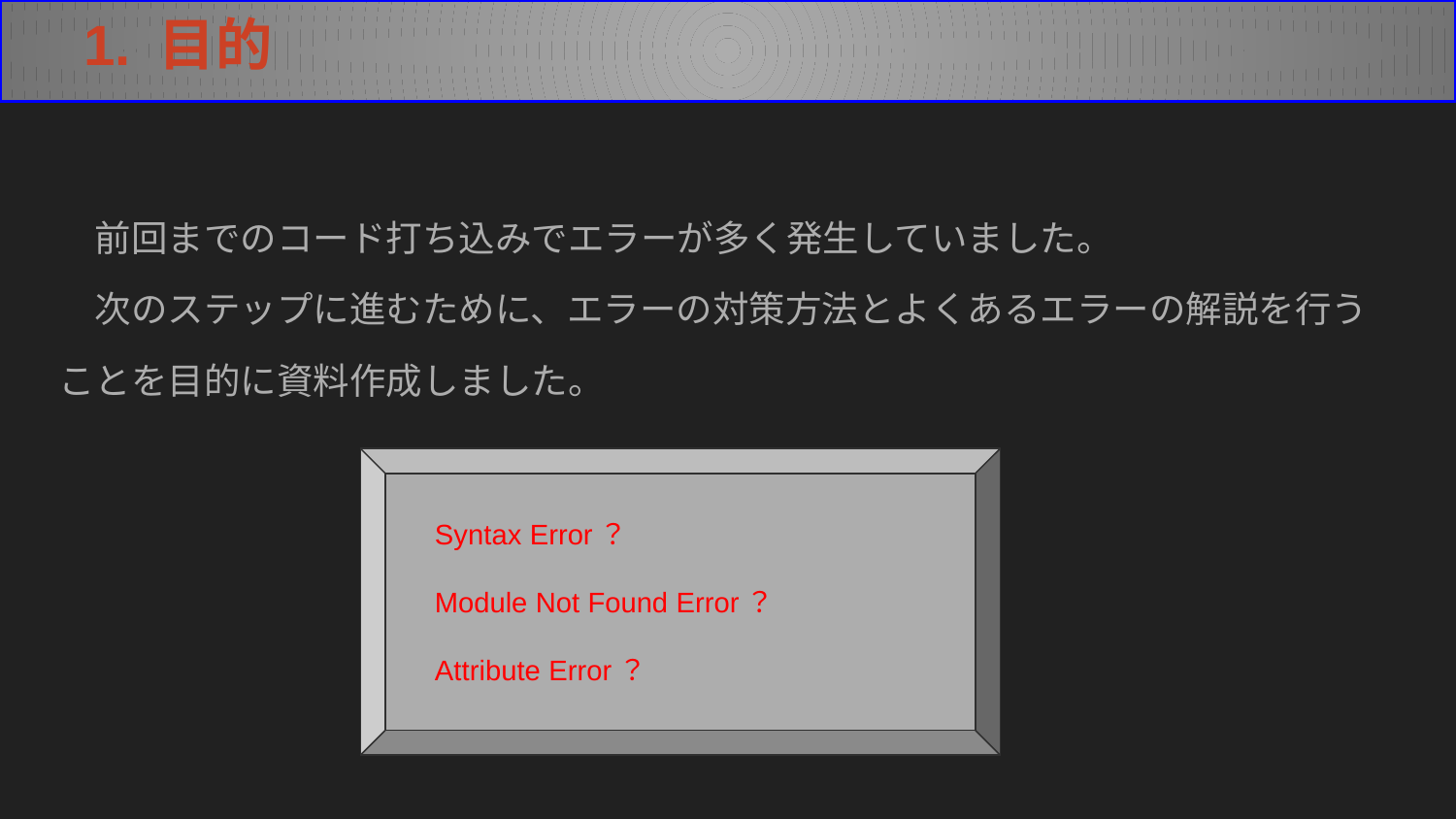

1. 目的

　前回までのコード打ち込みでエラーが多く発生していました。
　次のステップに進むために、エラーの対策方法とよくあるエラーの解説を行う
ことを目的に資料作成しました。
　Syntax Error？

　Module Not Found Error？

　Attribute Error？